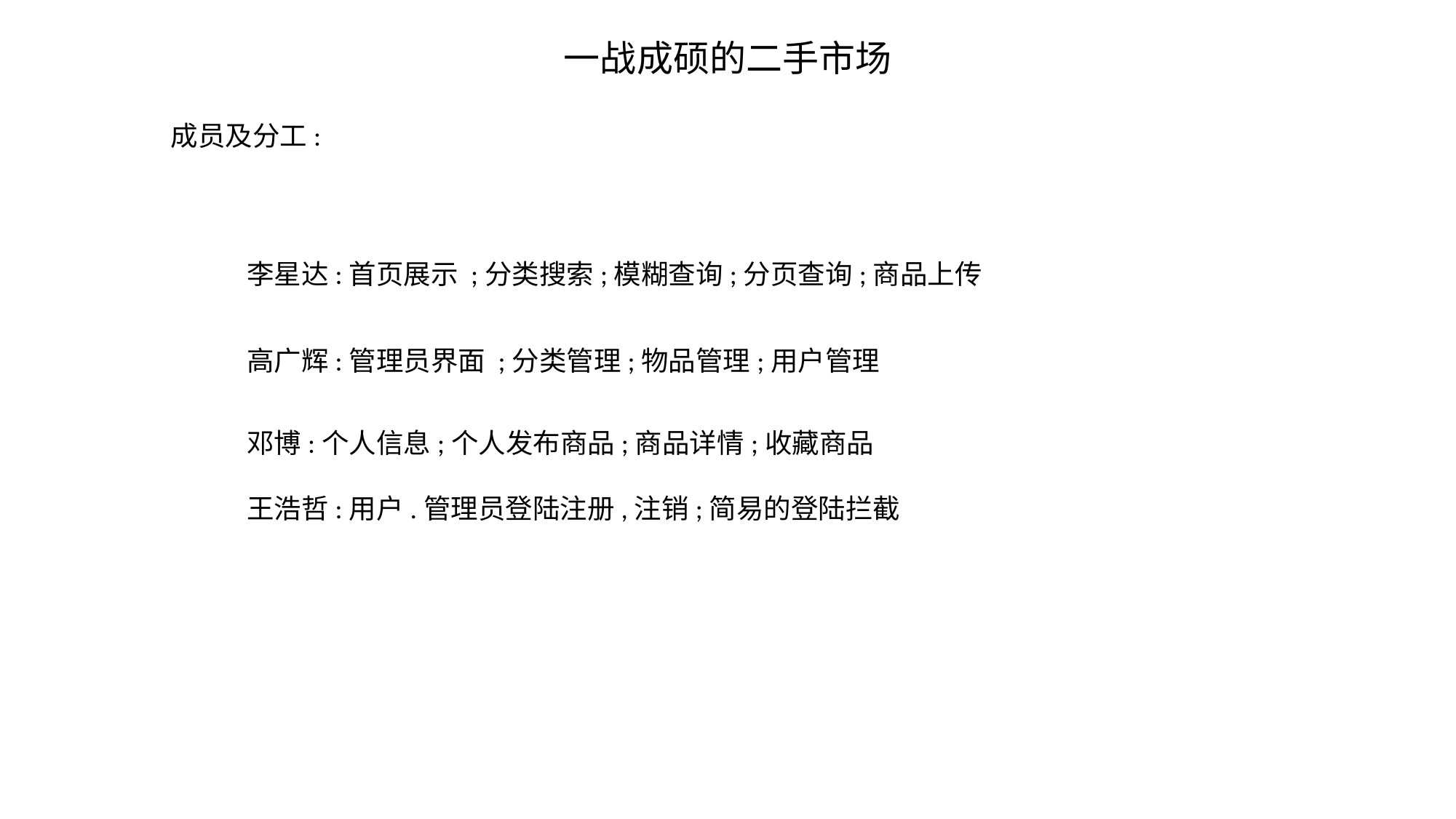

一战成硕的二手市场
成员及分工:
李星达:首页展示 ;分类搜索;模糊查询;分页查询;商品上传
高广辉:管理员界面 ;分类管理;物品管理;用户管理
邓博:个人信息;个人发布商品;商品详情;收藏商品
王浩哲:用户.管理员登陆注册,注销;简易的登陆拦截